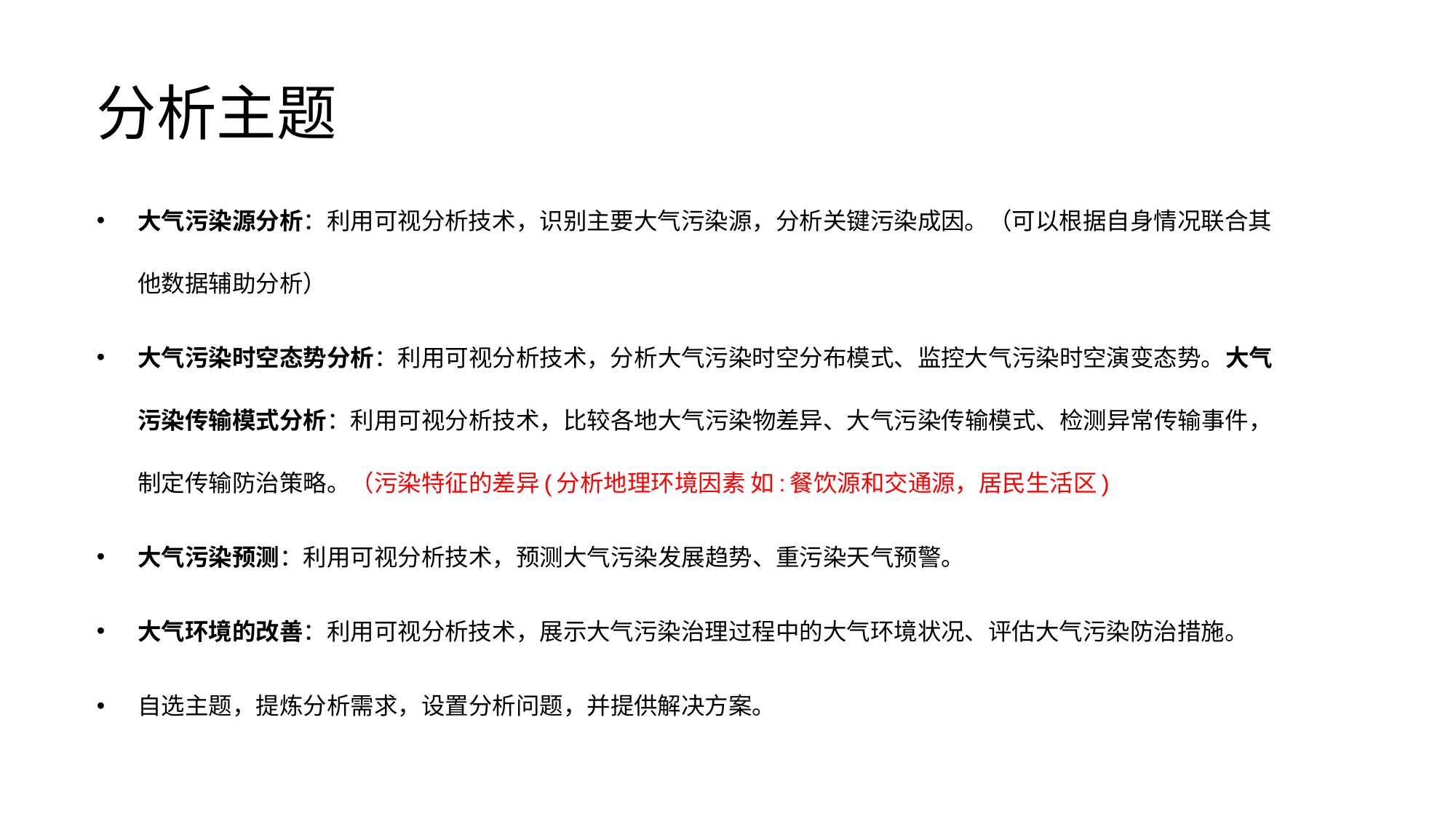

# 分析主题
大气污染源分析：利用可视分析技术，识别主要大气污染源，分析关键污染成因。（可以根据自身情况联合其他数据辅助分析）
大气污染时空态势分析：利用可视分析技术，分析大气污染时空分布模式、监控大气污染时空演变态势。大气污染传输模式分析：利用可视分析技术，比较各地大气污染物差异、大气污染传输模式、检测异常传输事件，制定传输防治策略。（污染特征的差异(分析地理环境因素 如:餐饮源和交通源，居民生活区)
大气污染预测：利用可视分析技术，预测大气污染发展趋势、重污染天气预警。
大气环境的改善：利用可视分析技术，展示大气污染治理过程中的大气环境状况、评估大气污染防治措施。
自选主题，提炼分析需求，设置分析问题，并提供解决方案。